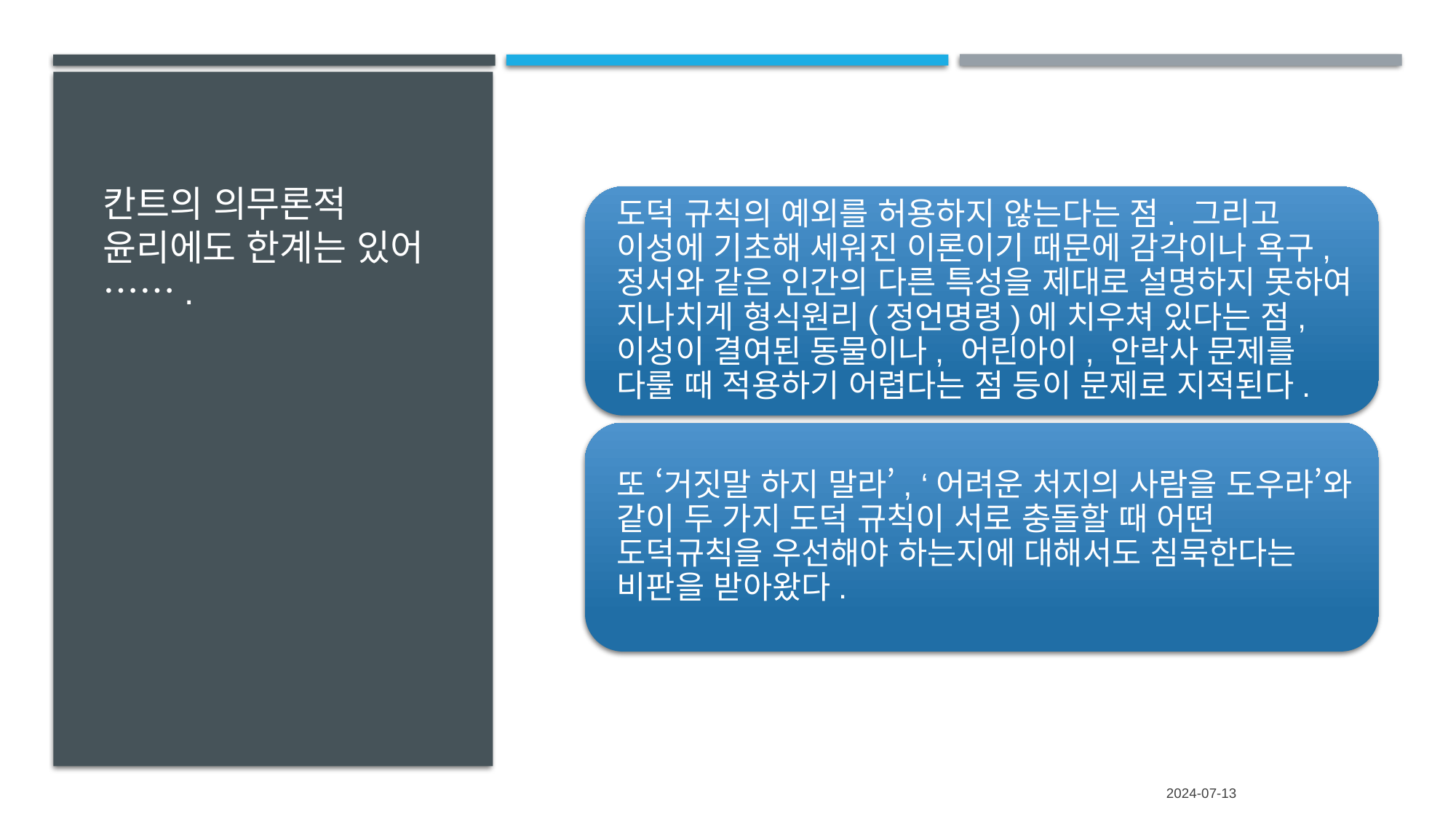

# 칸트의 의무론적 윤리에도 한계는 있어…….
도덕 규칙의 예외를 허용하지 않는다는 점. 그리고 이성에 기초해 세워진 이론이기 때문에 감각이나 욕구, 정서와 같은 인간의 다른 특성을 제대로 설명하지 못하여 지나치게 형식원리(정언명령)에 치우쳐 있다는 점, 이성이 결여된 동물이나, 어린아이, 안락사 문제를 다룰 때 적용하기 어렵다는 점 등이 문제로 지적된다.
또 ‘거짓말 하지 말라’, ‘어려운 처지의 사람을 도우라’와 같이 두 가지 도덕 규칙이 서로 충돌할 때 어떤 도덕규칙을 우선해야 하는지에 대해서도 침묵한다는 비판을 받아왔다.

2024-07-13